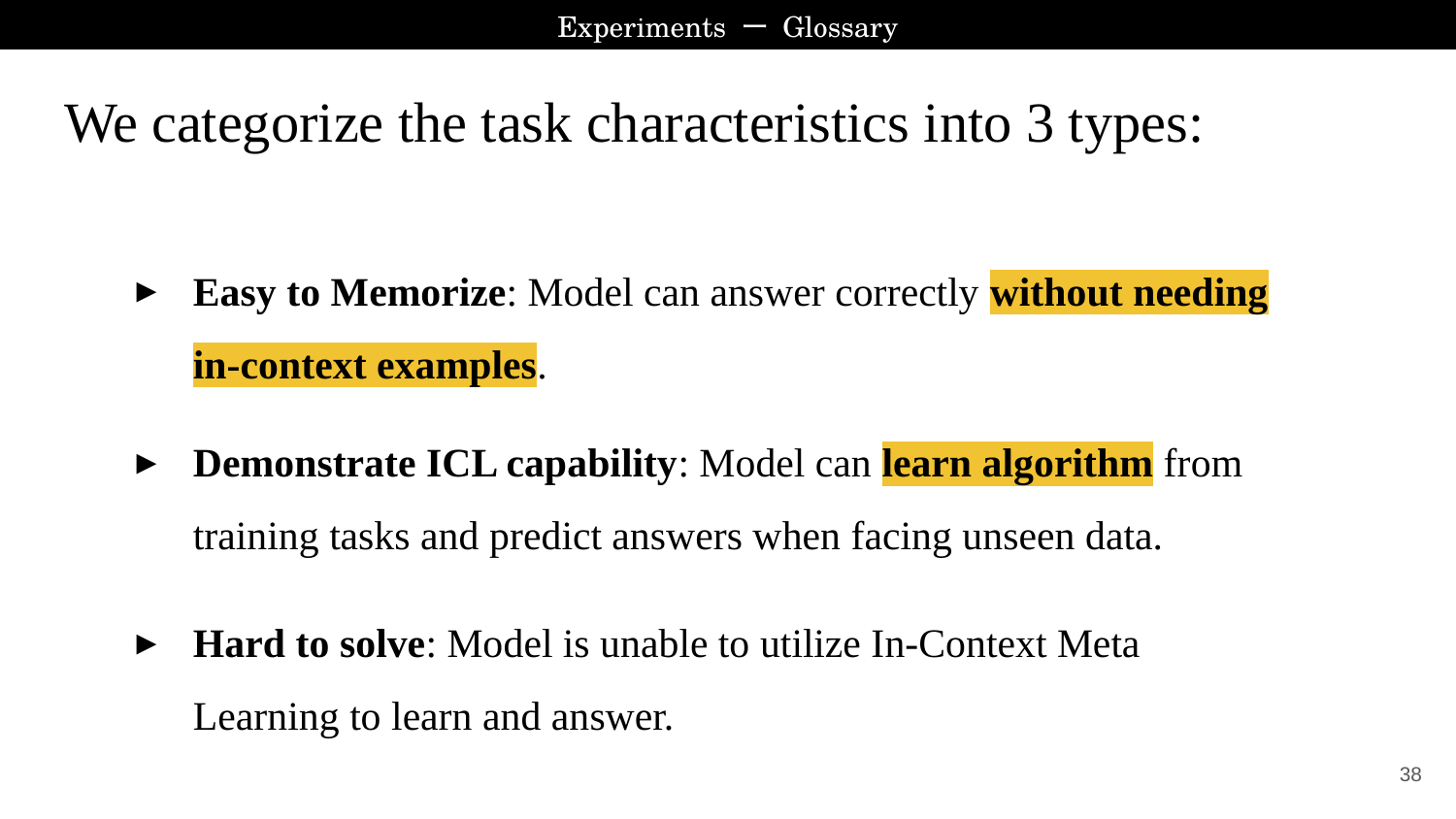

Experiments ー Glossary
# We categorize the task characteristics into 3 types:
Easy to Memorize: Model can answer correctly without needing in-context examples.
Demonstrate ICL capability: Model can learn algorithm from training tasks and predict answers when facing unseen data.
Hard to solve: Model is unable to utilize In-Context Meta Learning to learn and answer.
38